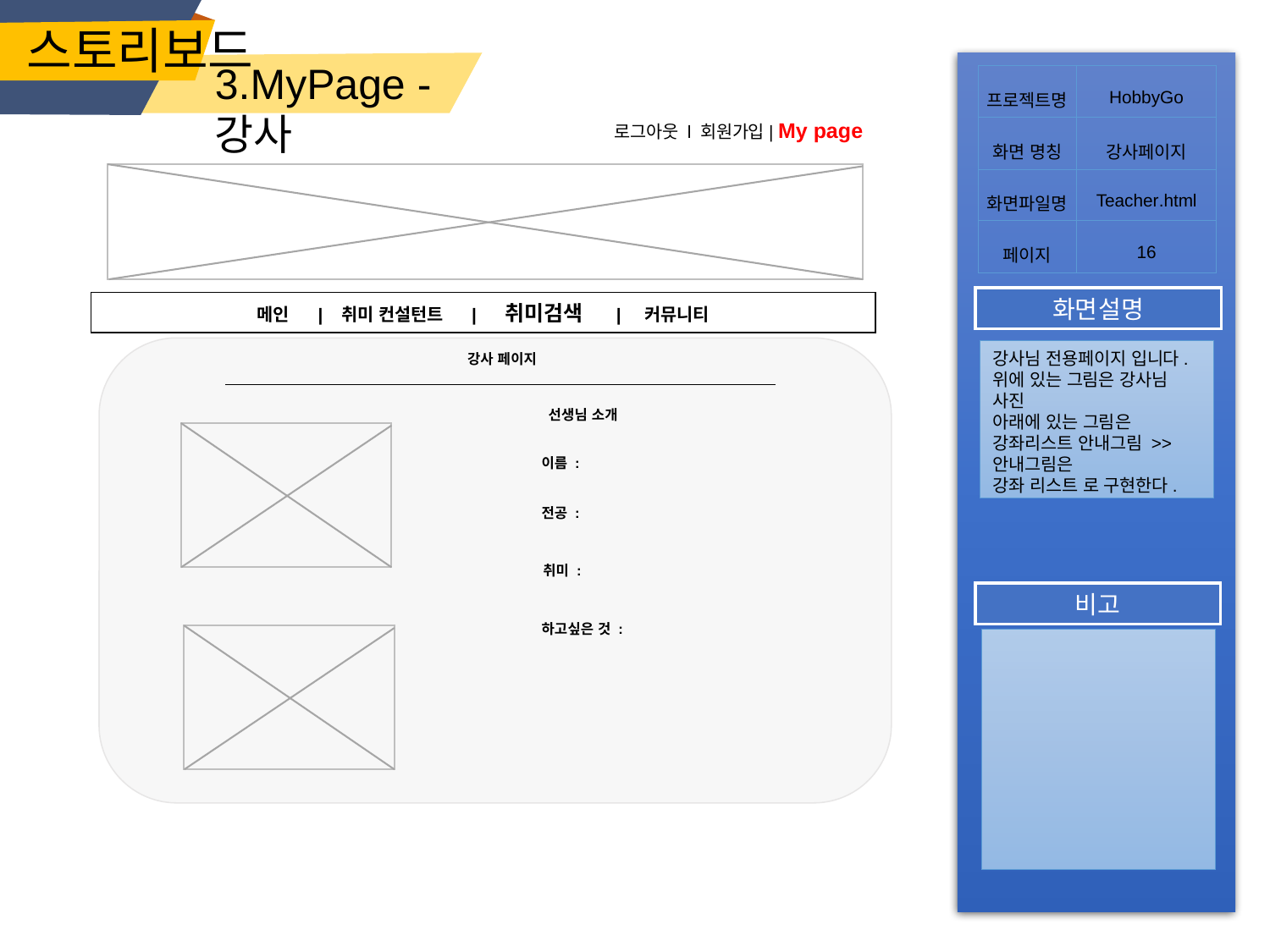

스토리보드
3.MyPage - 강사

| 프로젝트명 | HobbyGo |
| --- | --- |
| 화면 명칭 | 강사페이지 |
| 화면파일명 | Teacher.html |
| 페이지 | 16 |
로그아웃 l 회원가입| My page

화면설명
메인     |   취미 컨설턴트     |     취미검색      |    커뮤니티

강사님 전용페이지 입니다.
위에 있는 그림은 강사님 사진
아래에 있는 그림은 강좌리스트 안내그림 >> 안내그림은
강좌 리스트 로 구현한다.
강사 페이지
선생님 소개

이름 :
전공 :
취미 :
비고
하고싶은 것 :